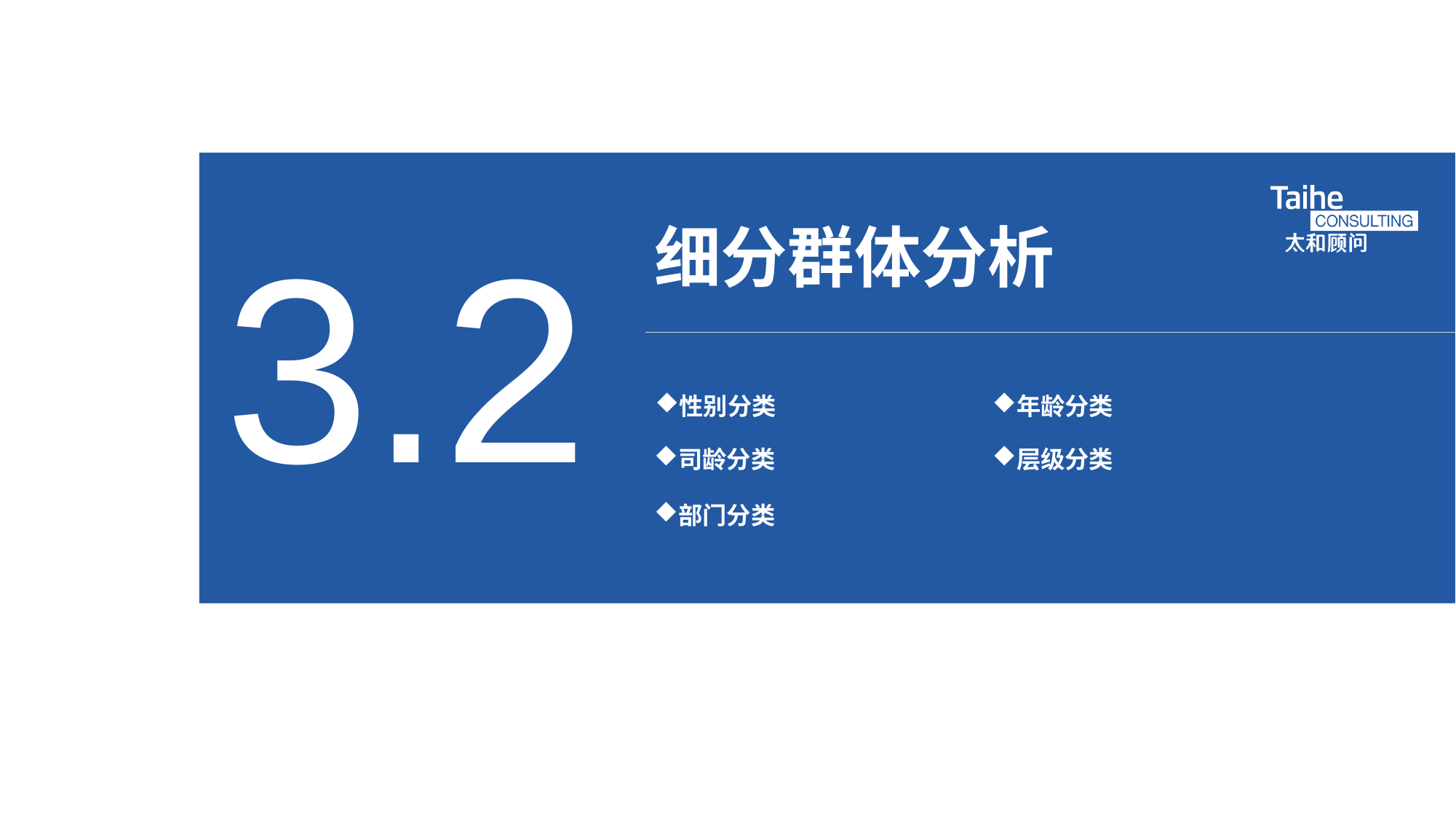

# 3.2
细分群体分析
性别分类
年龄分类
司龄分类
层级分类
部门分类